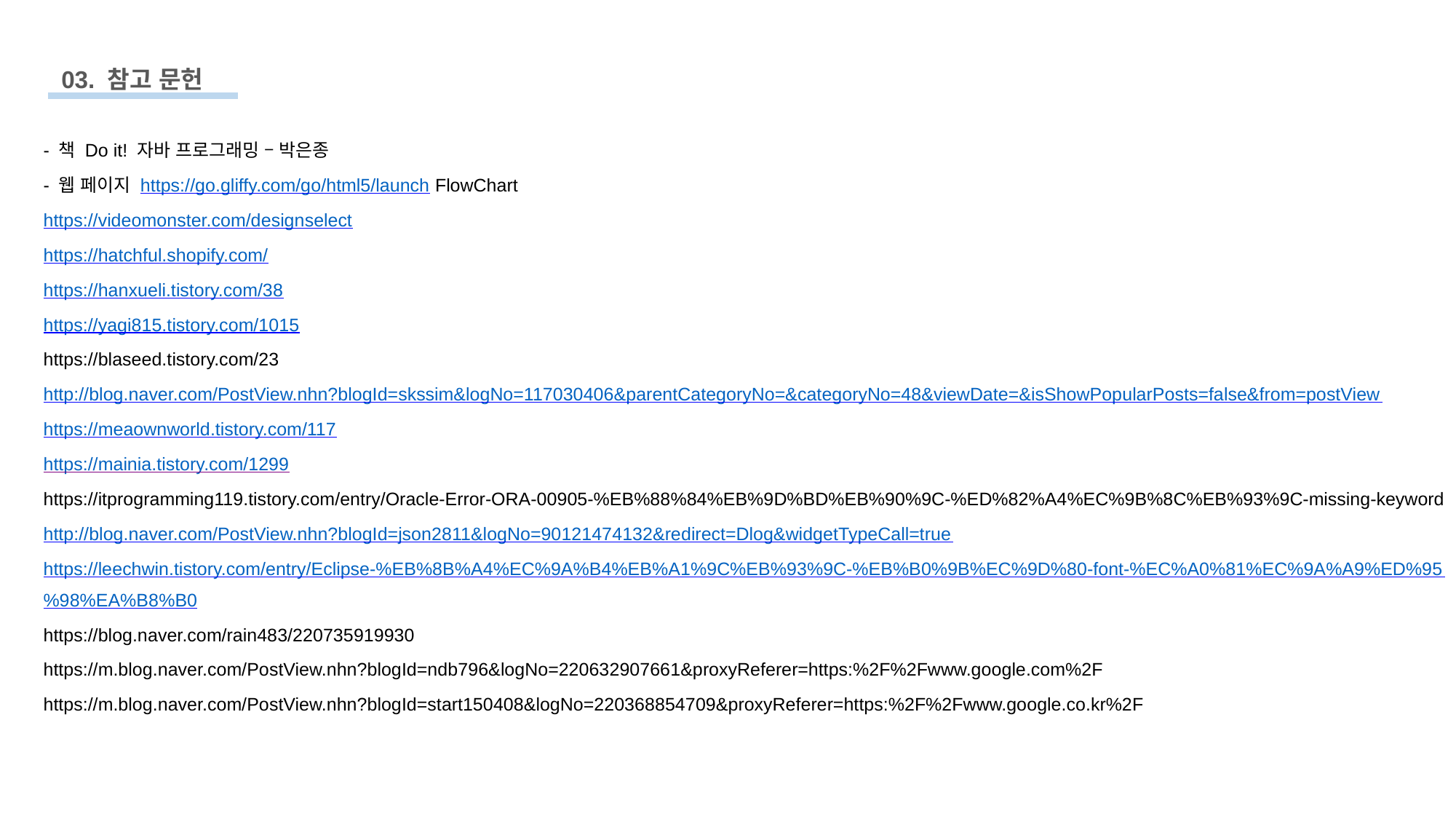

03. 참고 문헌

- 책 Do it! 자바 프로그래밍 – 박은종
- 웹 페이지 https://go.gliffy.com/go/html5/launch FlowChart
https://videomonster.com/designselect
https://hatchful.shopify.com/
https://hanxueli.tistory.com/38
https://yagi815.tistory.com/1015
https://blaseed.tistory.com/23
http://blog.naver.com/PostView.nhn?blogId=skssim&logNo=117030406&parentCategoryNo=&categoryNo=48&viewDate=&isShowPopularPosts=false&from=postView
https://meaownworld.tistory.com/117
https://mainia.tistory.com/1299
https://itprogramming119.tistory.com/entry/Oracle-Error-ORA-00905-%EB%88%84%EB%9D%BD%EB%90%9C-%ED%82%A4%EC%9B%8C%EB%93%9C-missing-keyword
http://blog.naver.com/PostView.nhn?blogId=json2811&logNo=90121474132&redirect=Dlog&widgetTypeCall=true
https://leechwin.tistory.com/entry/Eclipse-%EB%8B%A4%EC%9A%B4%EB%A1%9C%EB%93%9C-%EB%B0%9B%EC%9D%80-font-%EC%A0%81%EC%9A%A9%ED%95%98%EA%B8%B0
https://blog.naver.com/rain483/220735919930
https://m.blog.naver.com/PostView.nhn?blogId=ndb796&logNo=220632907661&proxyReferer=https:%2F%2Fwww.google.com%2F
https://m.blog.naver.com/PostView.nhn?blogId=start150408&logNo=220368854709&proxyReferer=https:%2F%2Fwww.google.co.kr%2F